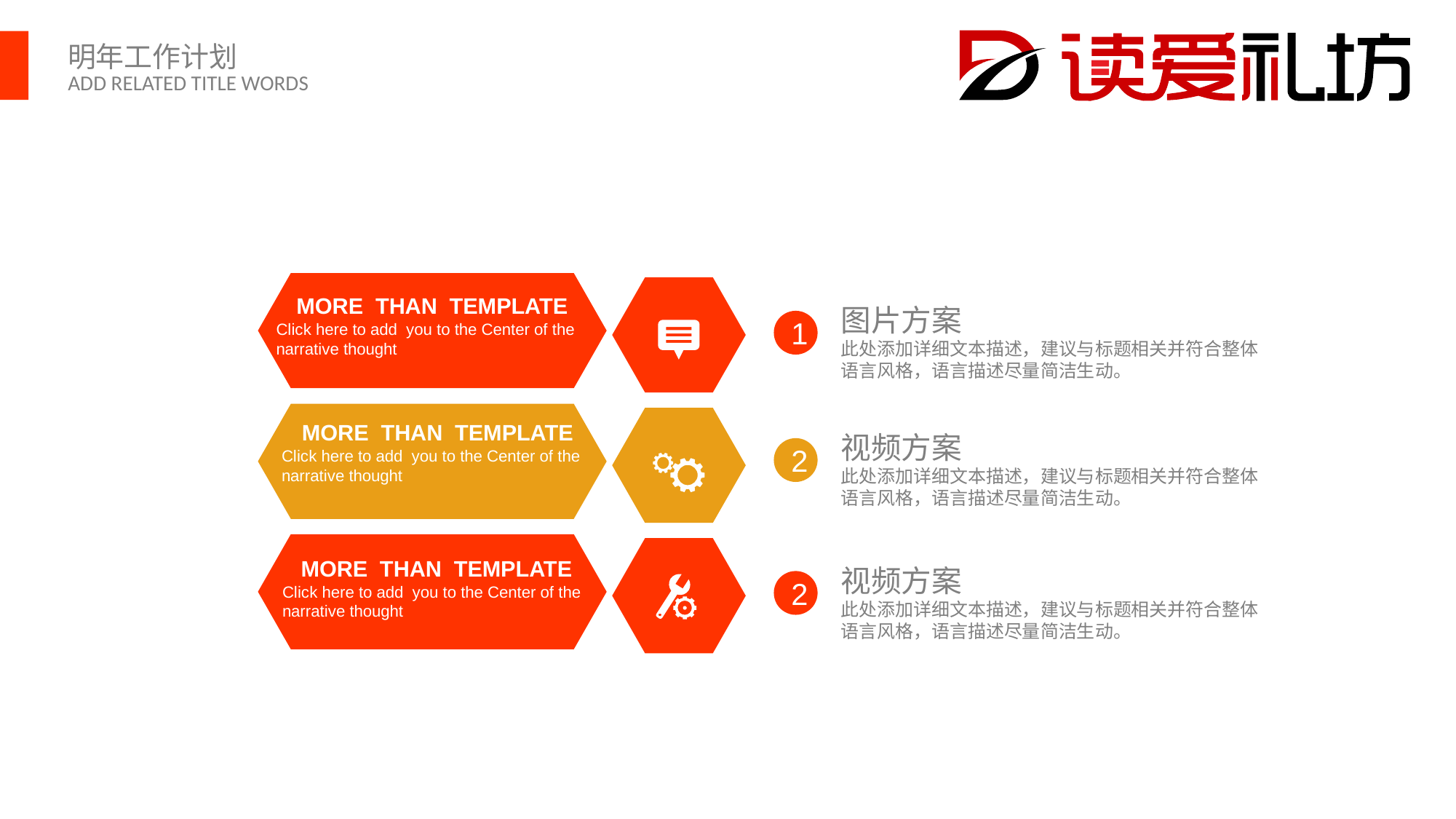

MORE  THAN  TEMPLATE
Click here to add  you to the Center of the
narrative thought

图片方案
此处添加详细文本描述，建议与标题相关并符合整体语言风格，语言描述尽量简洁生动。
1

   MORE  THAN  TEMPLATE
Click here to add  you to the Center of the
narrative thought

视频方案
此处添加详细文本描述，建议与标题相关并符合整体语言风格，语言描述尽量简洁生动。
2

   MORE  THAN  TEMPLATE
Click here to add  you to the Center of the
narrative thought

视频方案
此处添加详细文本描述，建议与标题相关并符合整体语言风格，语言描述尽量简洁生动。
2